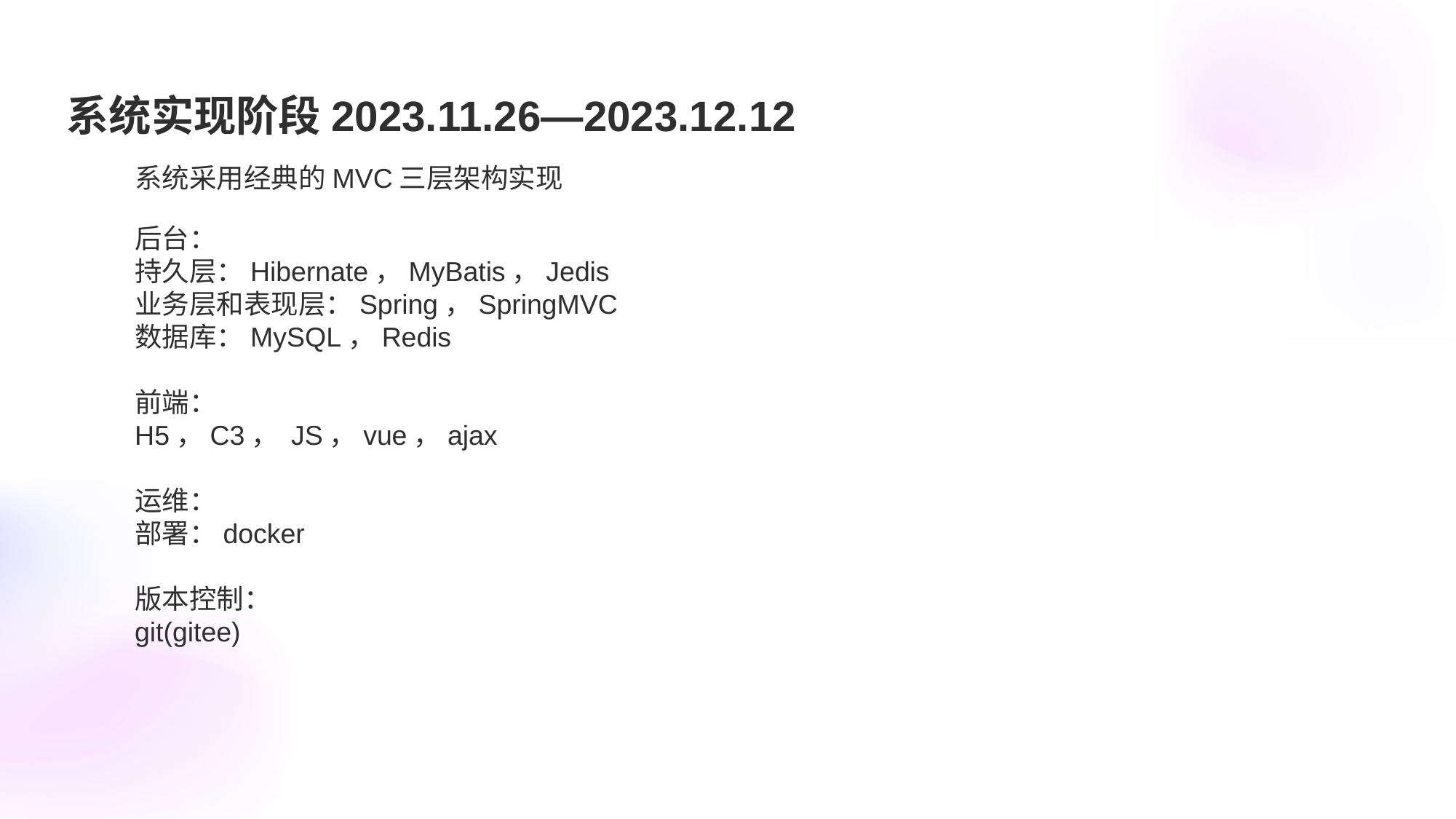

# 系统实现阶段2023.11.26—2023.12.12
系统采用经典的MVC三层架构实现
后台：
持久层：Hibernate，MyBatis，Jedis
业务层和表现层：Spring，SpringMVC
数据库：MySQL，Redis

前端：
H5，C3， JS，vue，ajax

运维：
部署：docker

版本控制：
git(gitee)